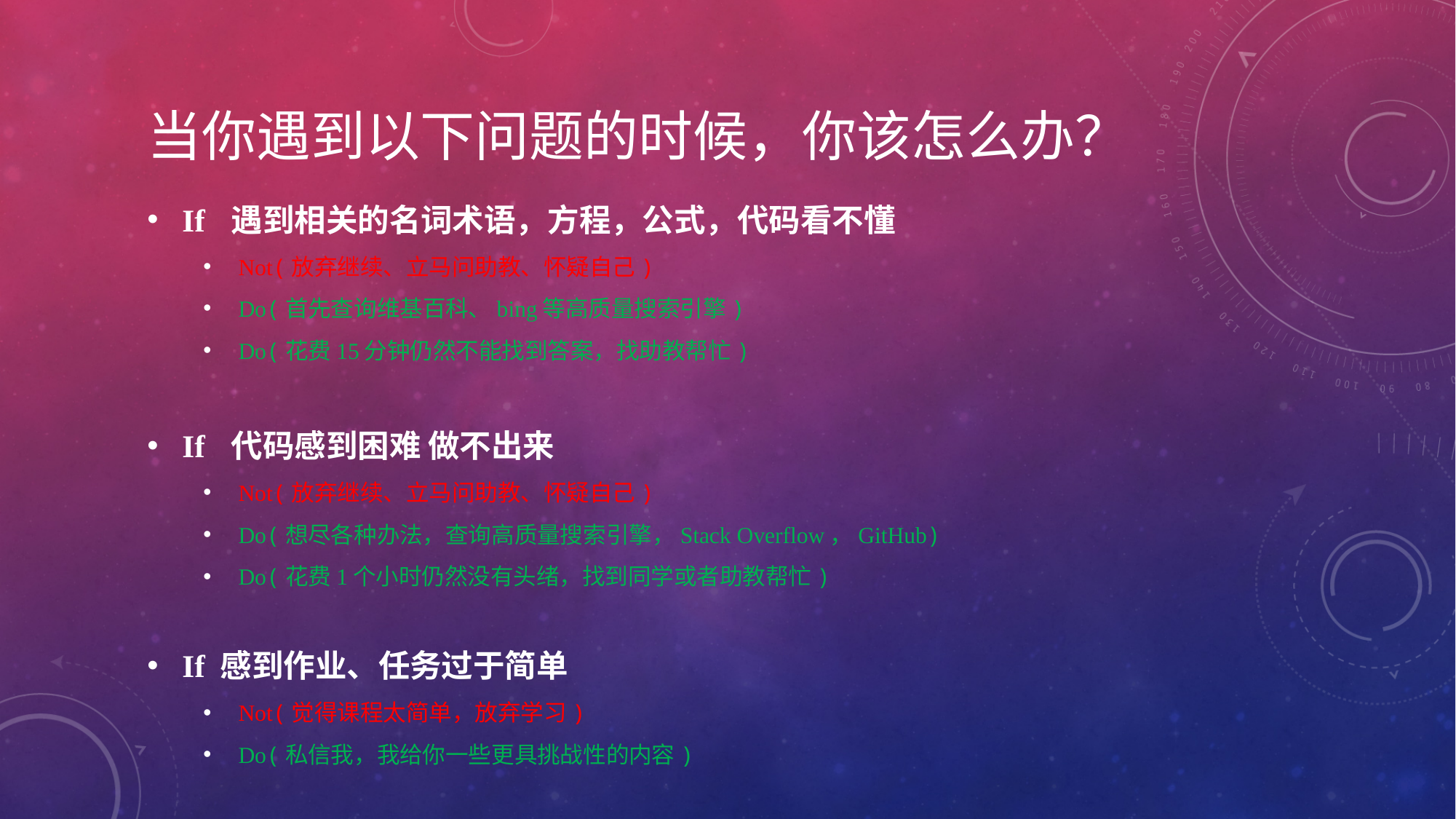

# 当你遇到以下问题的时候，你该怎么办？
If 遇到相关的名词术语，方程，公式，代码看不懂
Not(放弃继续、立马问助教、怀疑自己)
Do(首先查询维基百科、bing等高质量搜索引擎)
Do(花费15分钟仍然不能找到答案，找助教帮忙)

If 代码感到困难 做不出来
Not(放弃继续、立马问助教、怀疑自己)
Do(想尽各种办法，查询高质量搜索引擎，Stack Overflow，GitHub)
Do(花费1个小时仍然没有头绪，找到同学或者助教帮忙)

If 感到作业、任务过于简单
Not(觉得课程太简单，放弃学习)
Do(私信我，我给你一些更具挑战性的内容)